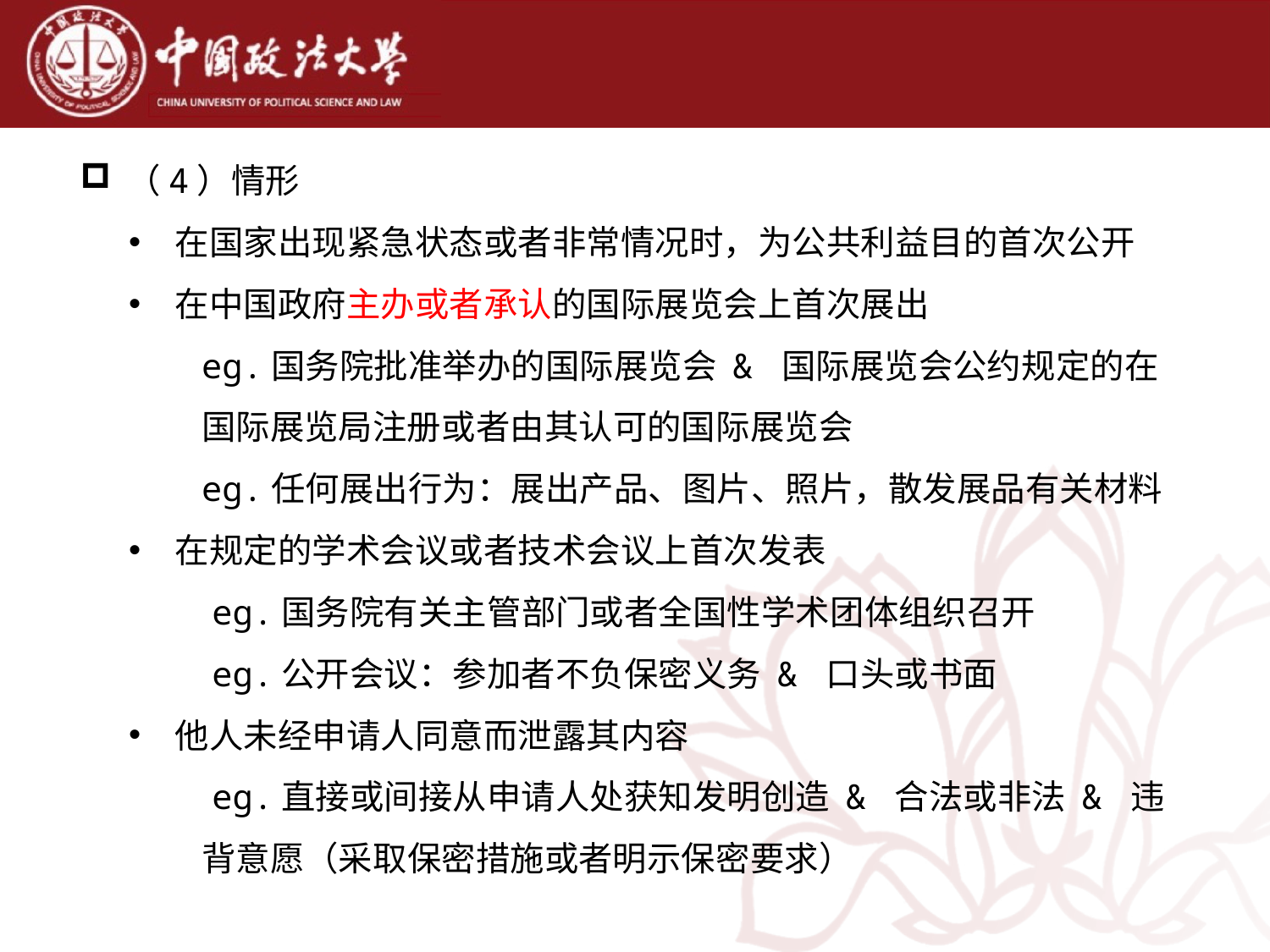

（4）情形
在国家出现紧急状态或者非常情况时，为公共利益目的首次公开
在中国政府主办或者承认的国际展览会上首次展出
eg.国务院批准举办的国际展览会 & 国际展览会公约规定的在国际展览局注册或者由其认可的国际展览会
eg.任何展出行为：展出产品、图片、照片，散发展品有关材料
在规定的学术会议或者技术会议上首次发表
  eg.国务院有关主管部门或者全国性学术团体组织召开
  eg.公开会议：参加者不负保密义务 & 口头或书面
他人未经申请人同意而泄露其内容
  eg.直接或间接从申请人处获知发明创造 & 合法或非法 & 违背意愿（采取保密措施或者明示保密要求）